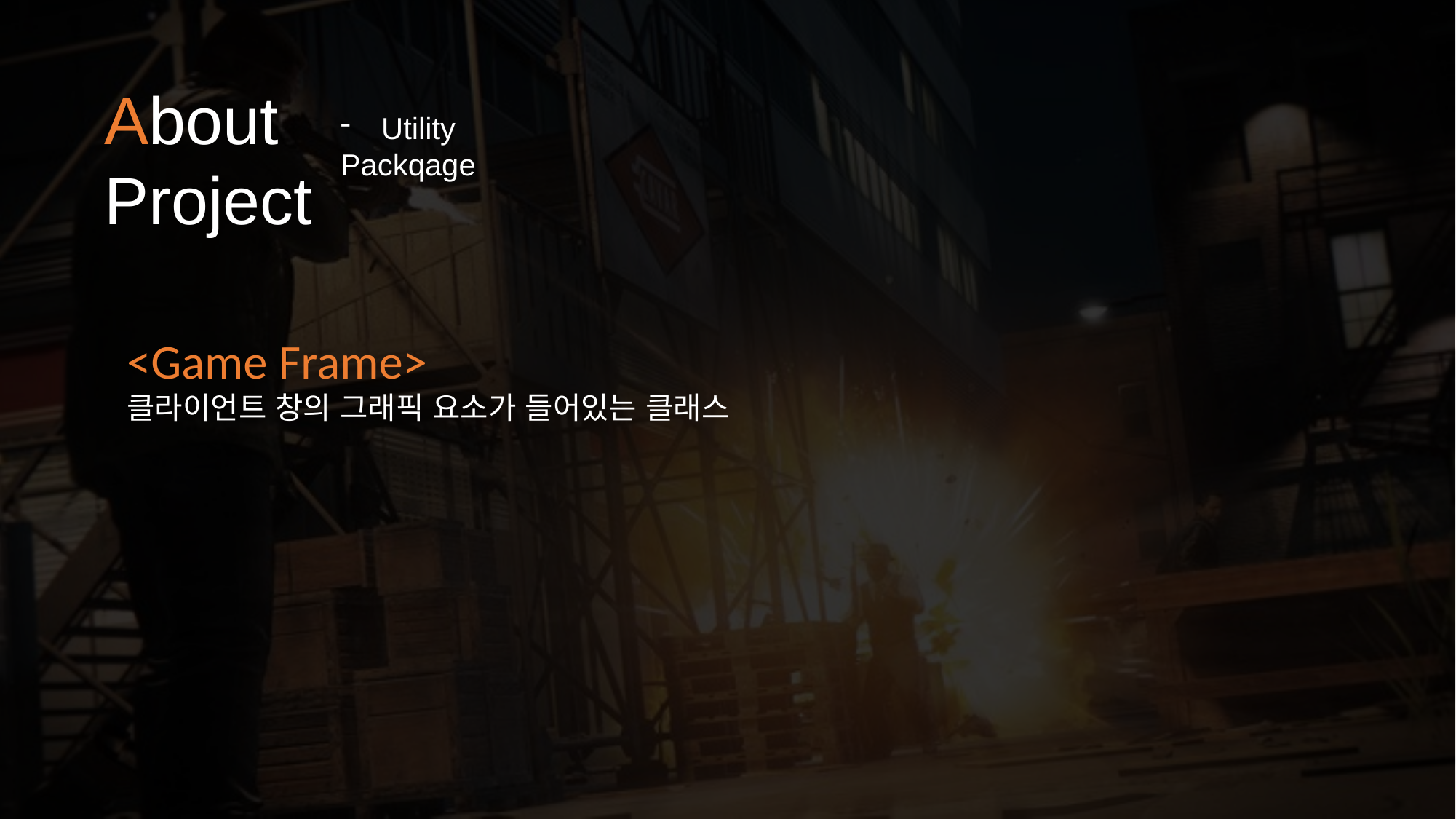

About
Project
Utility
Packqage

<Game Frame>
클라이언트 창의 그래픽 요소가 들어있는 클래스